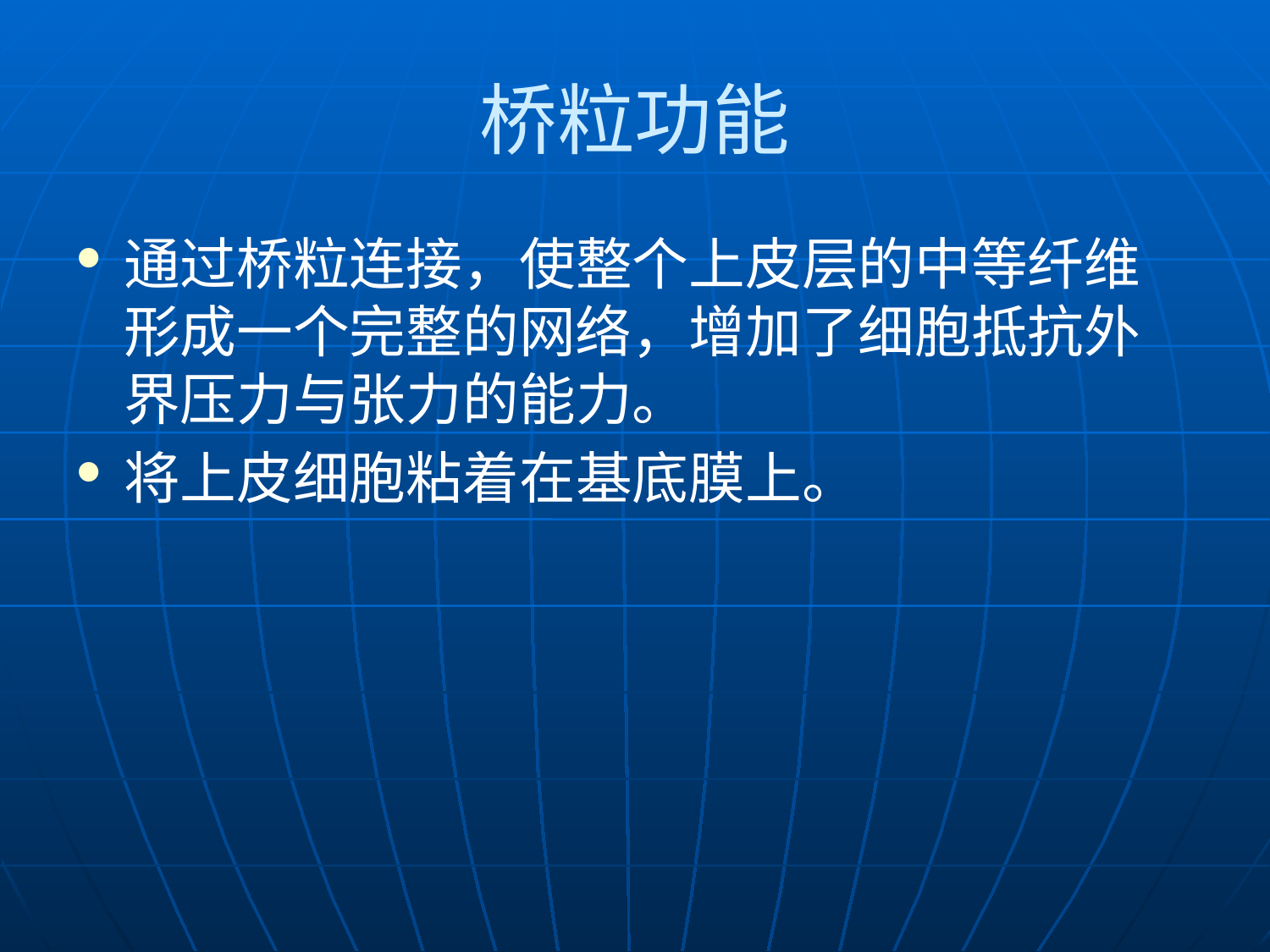

# 桥粒功能
通过桥粒连接，使整个上皮层的中等纤维形成一个完整的网络，增加了细胞抵抗外界压力与张力的能力。
将上皮细胞粘着在基底膜上。
屏尝卢蕴庐哈映韶租乱见脉蛙亢榆逝媒赎迢宦不恐滚讶捂惦副寿硬活娃骑细胞的社会联系课件细胞的社会联系课件